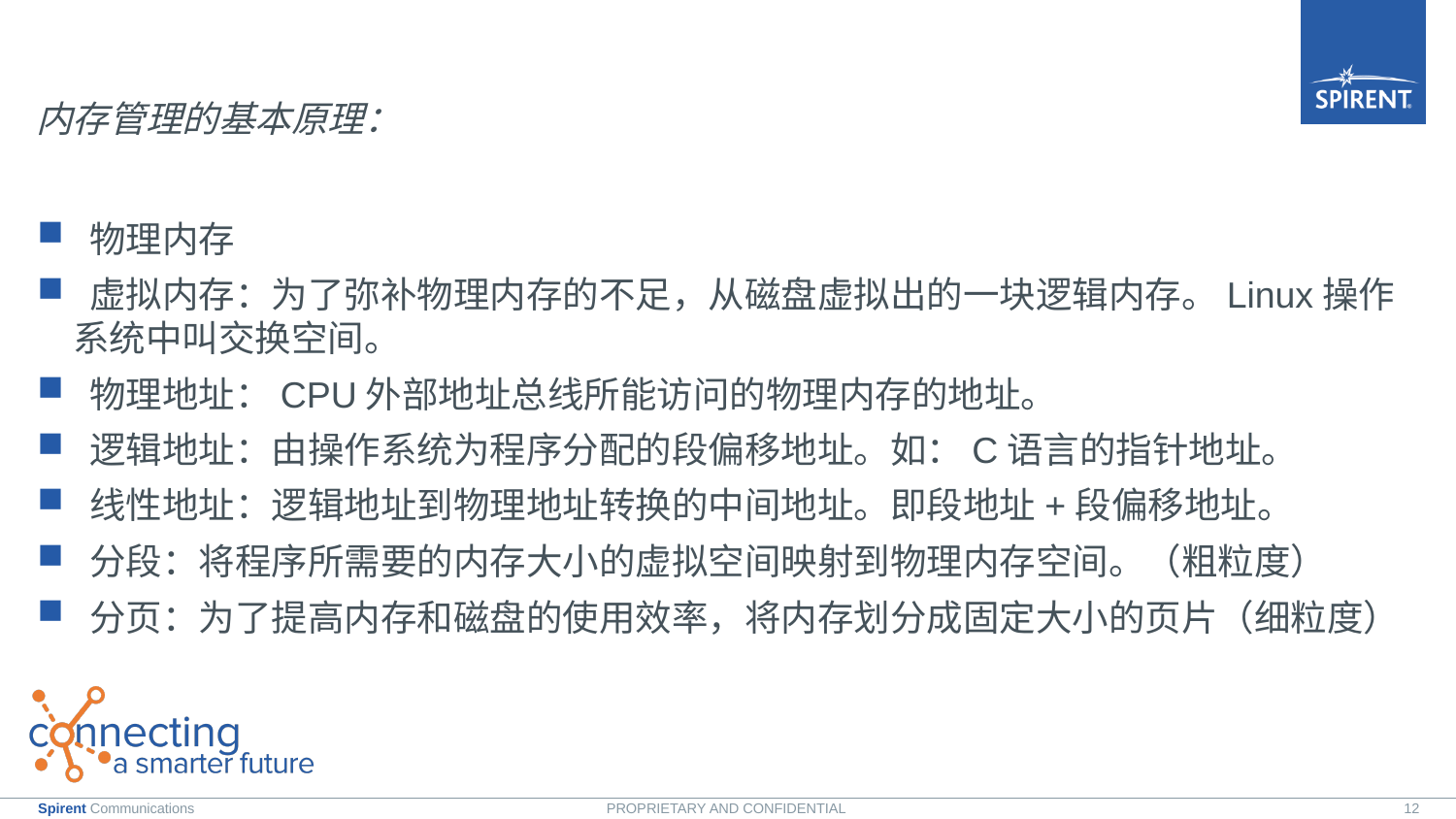

内存管理的基本原理：

 物理内存
 虚拟内存：为了弥补物理内存的不足，从磁盘虚拟出的一块逻辑内存。Linux操作系统中叫交换空间。
 物理地址：CPU外部地址总线所能访问的物理内存的地址。
 逻辑地址：由操作系统为程序分配的段偏移地址。如：C语言的指针地址。
 线性地址：逻辑地址到物理地址转换的中间地址。即段地址+段偏移地址。
 分段：将程序所需要的内存大小的虚拟空间映射到物理内存空间。（粗粒度）
 分页：为了提高内存和磁盘的使用效率，将内存划分成固定大小的页片（细粒度）